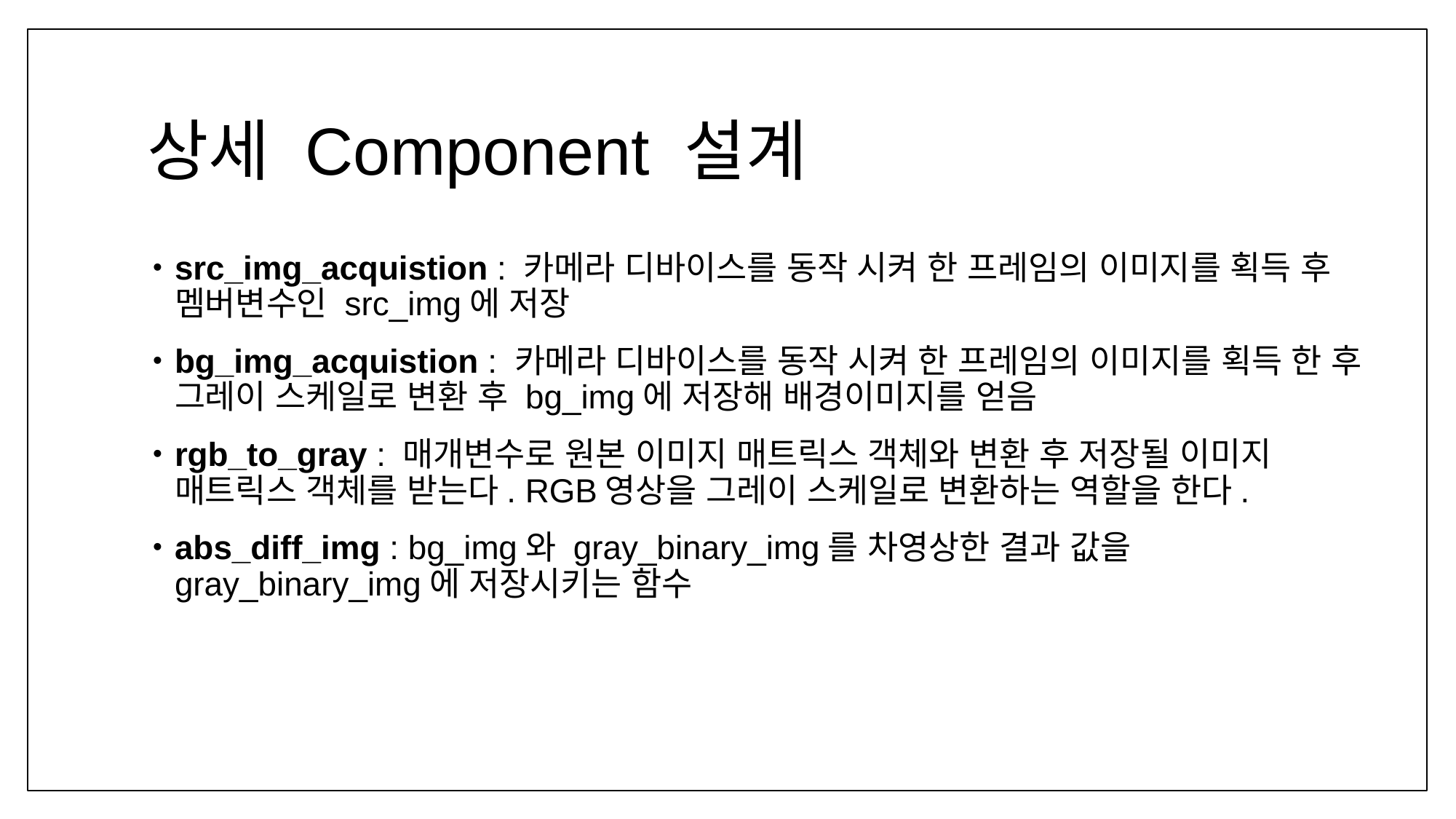

# 상세 Component 설계
src_img_acquistion : 카메라 디바이스를 동작 시켜 한 프레임의 이미지를 획득 후
멤버변수인 src_img에 저장
bg_img_acquistion : 카메라 디바이스를 동작 시켜 한 프레임의 이미지를 획득 한 후 그레이 스케일로 변환 후 bg_img에 저장해 배경이미지를 얻음
rgb_to_gray : 매개변수로 원본 이미지 매트릭스 객체와 변환 후 저장될 이미지
매트릭스 객체를 받는다. RGB영상을 그레이 스케일로 변환하는 역할을 한다.
abs_diff_img : bg_img와 gray_binary_img를 차영상한 결과 값을 gray_binary_img에 저장시키는 함수